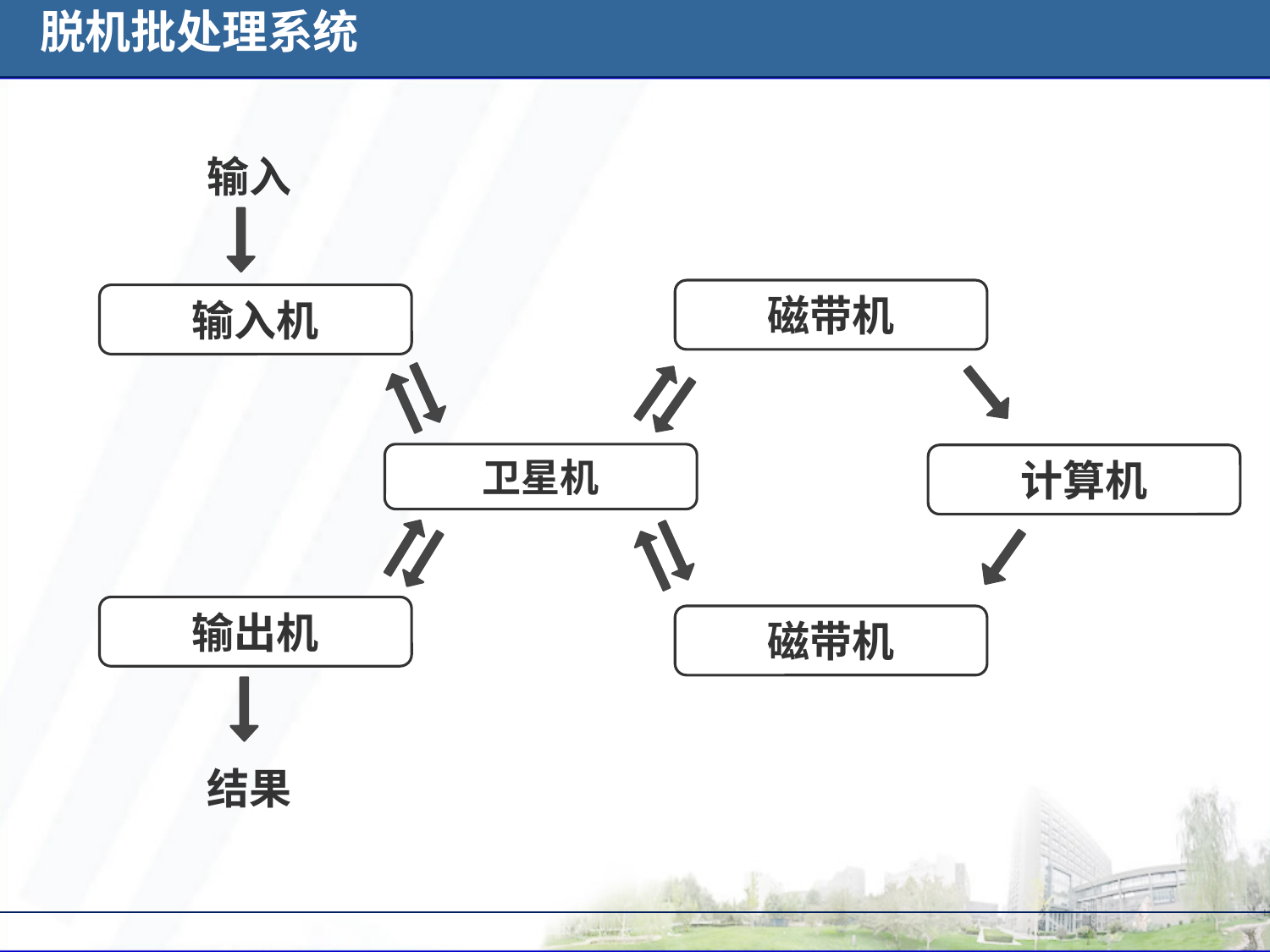

脱机批处理系统
输入

磁带机
输入机

卫星机
计算机

输出机
磁带机

结果